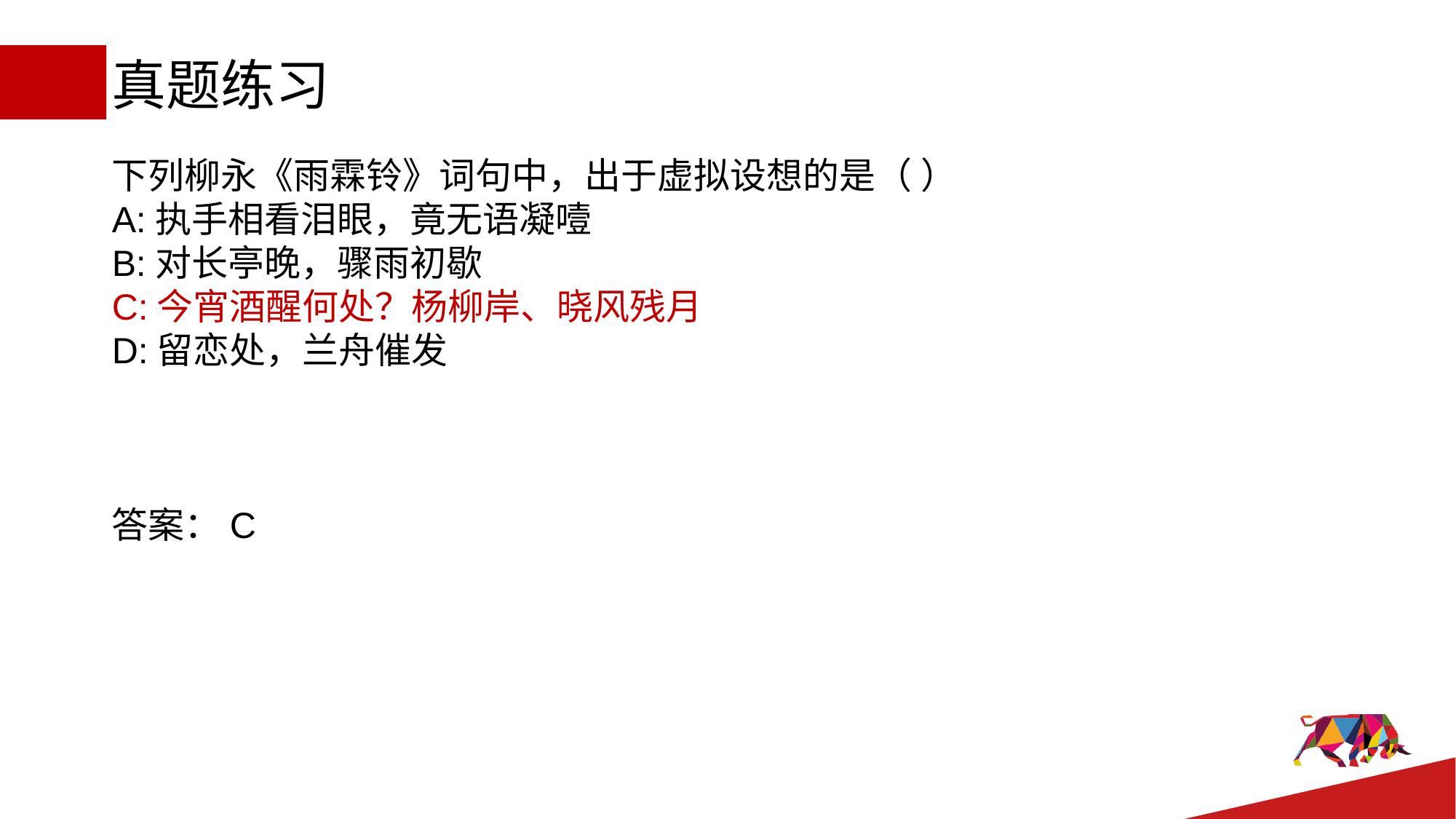

# 真题练习
下列柳永《雨霖铃》词句中，出于虚拟设想的是（ ）
A:执手相看泪眼，竟无语凝噎
B:对长亭晚，骤雨初歇
C:今宵酒醒何处？杨柳岸、晓风残月
D:留恋处，兰舟催发

答案：C